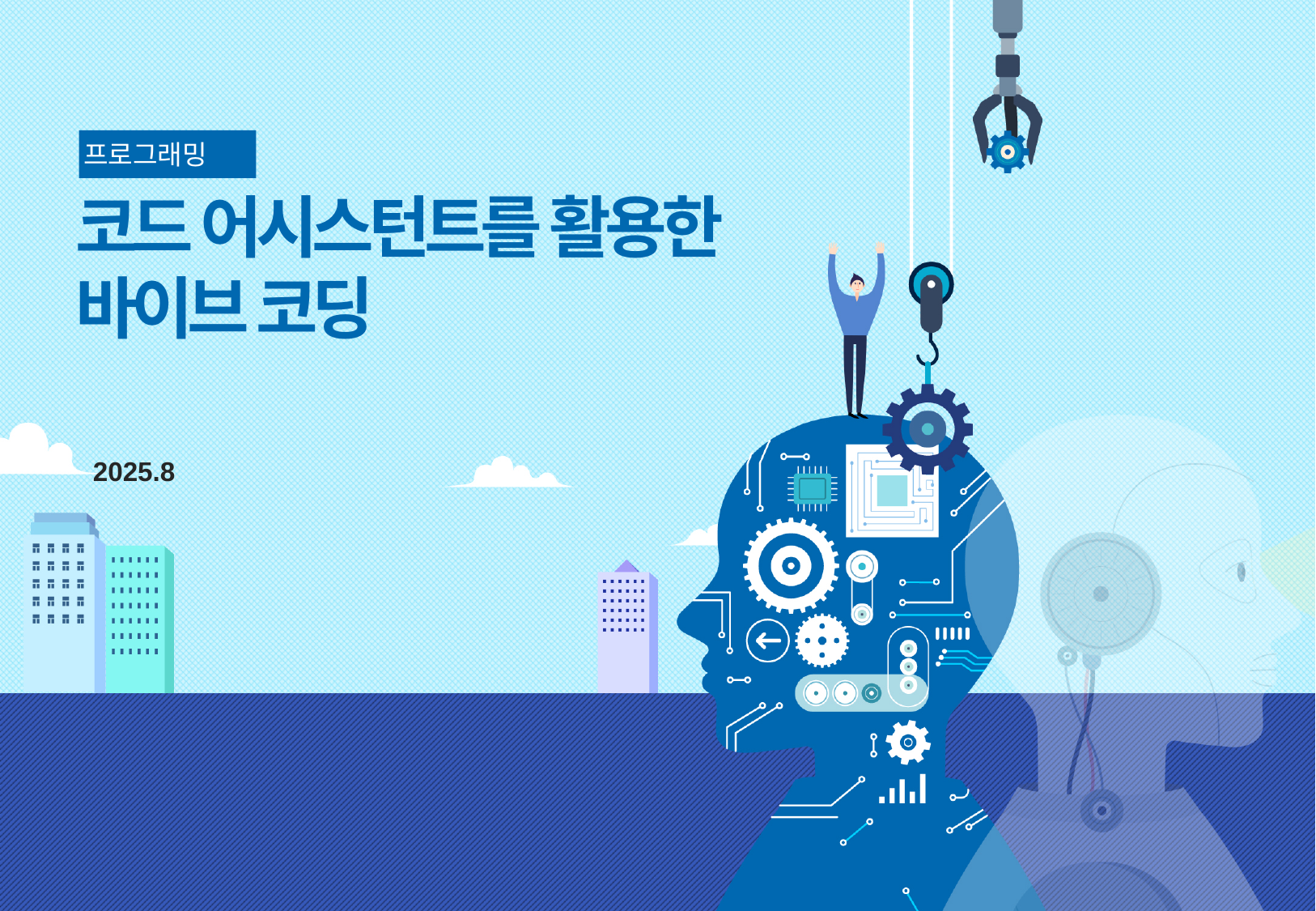

프로그래밍
코드 어시스턴트를 활용한
바이브 코딩
2025.8